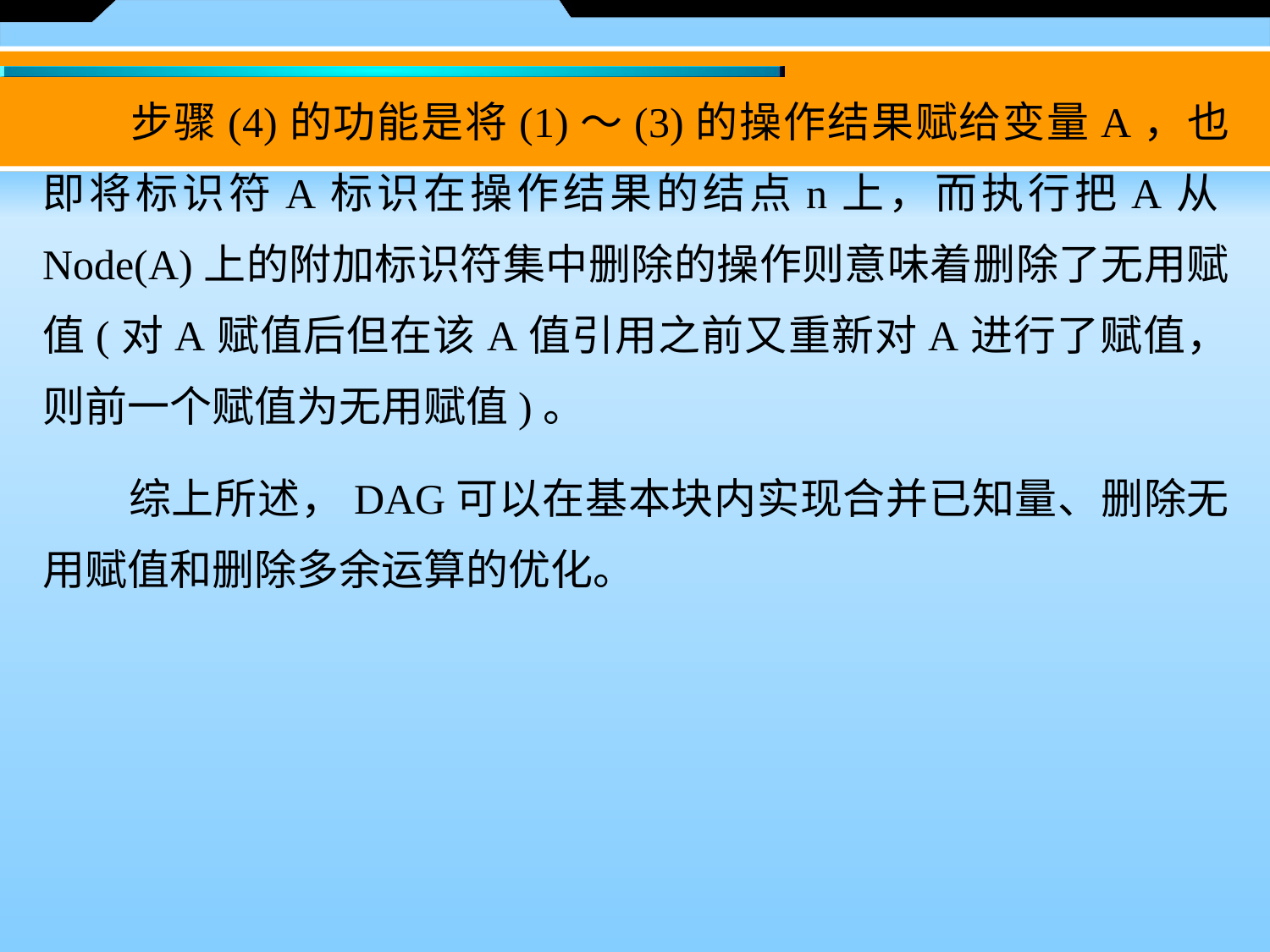

步骤(4)的功能是将(1)～(3)的操作结果赋给变量A，也即将标识符A标识在操作结果的结点n上，而执行把A从Node(A)上的附加标识符集中删除的操作则意味着删除了无用赋值(对A赋值后但在该A值引用之前又重新对A进行了赋值，则前一个赋值为无用赋值)。
　　综上所述，DAG可以在基本块内实现合并已知量、删除无用赋值和删除多余运算的优化。